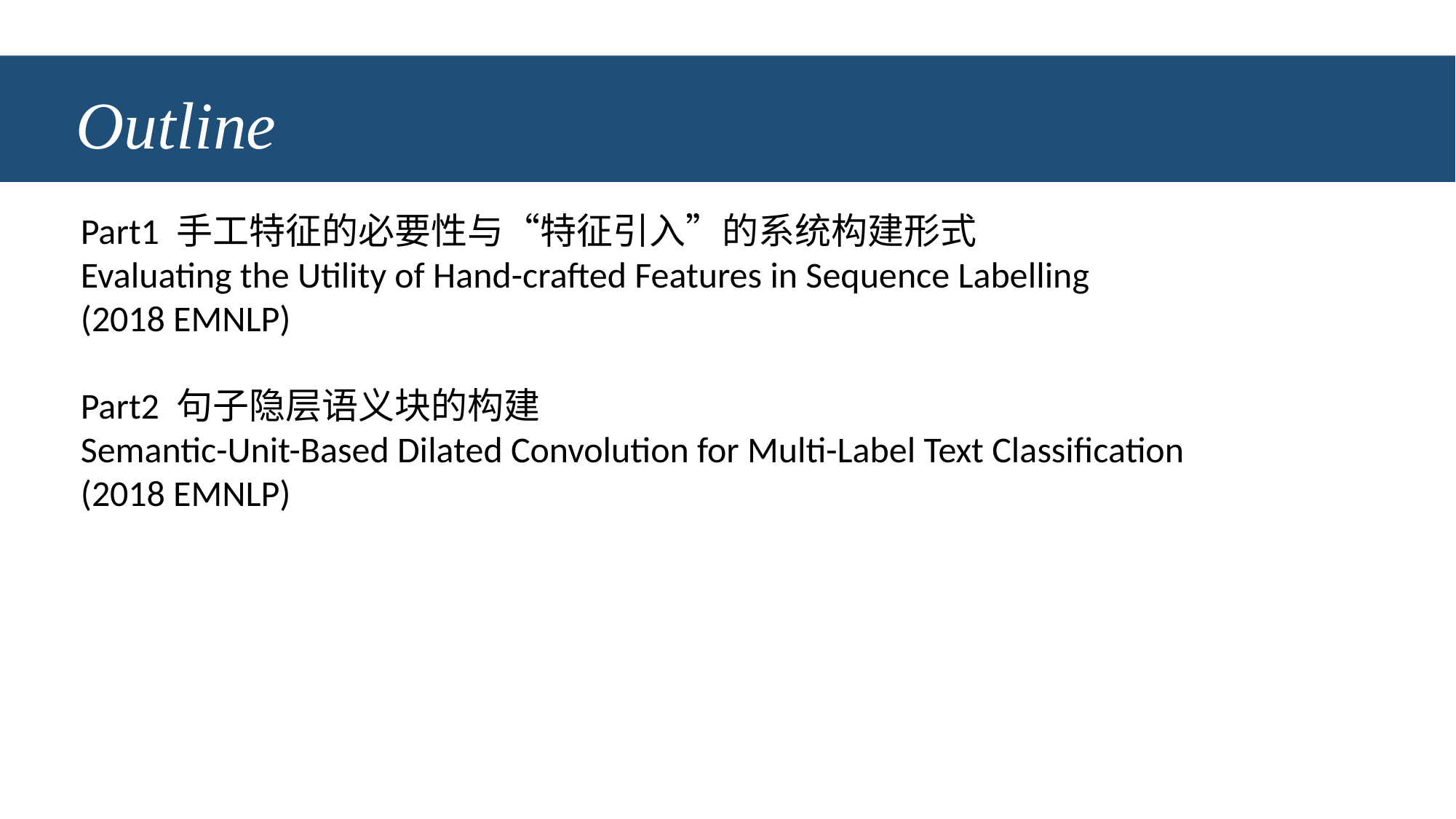

# Outline

Part1 手工特征的必要性与“特征引入”的系统构建形式
Evaluating the Utility of Hand-crafted Features in Sequence Labelling
(2018 EMNLP)

Part2 句子隐层语义块的构建
Semantic-Unit-Based Dilated Convolution for Multi-Label Text Classification
(2018 EMNLP)